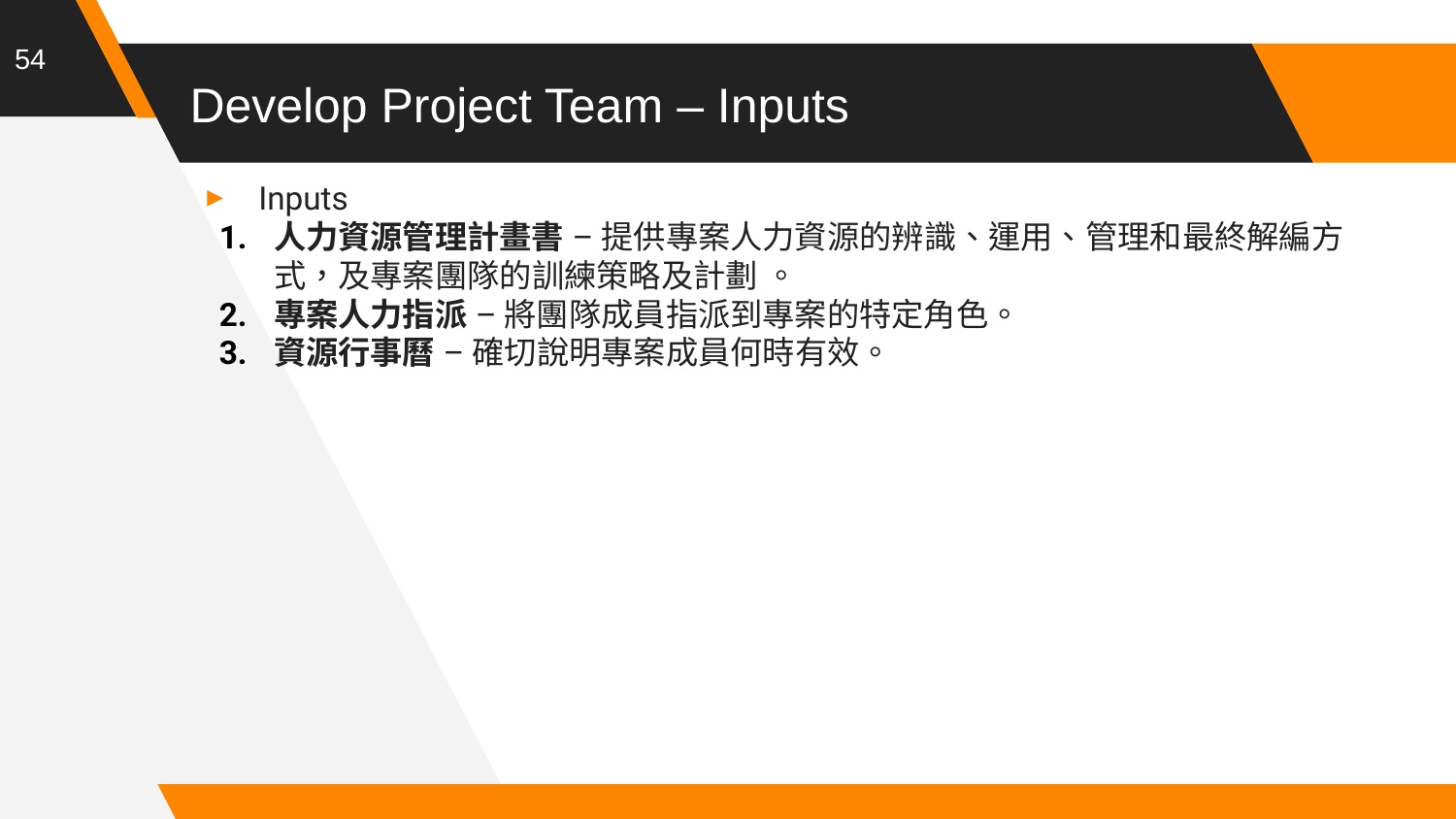

54
# Develop Project Team – Inputs
Inputs
人力資源管理計畫書 – 提供專案人力資源的辨識、運用、管理和最終解編方式，及專案團隊的訓練策略及計劃 。
專案人力指派 – 將團隊成員指派到專案的特定角色。
資源行事曆 – 確切說明專案成員何時有效。